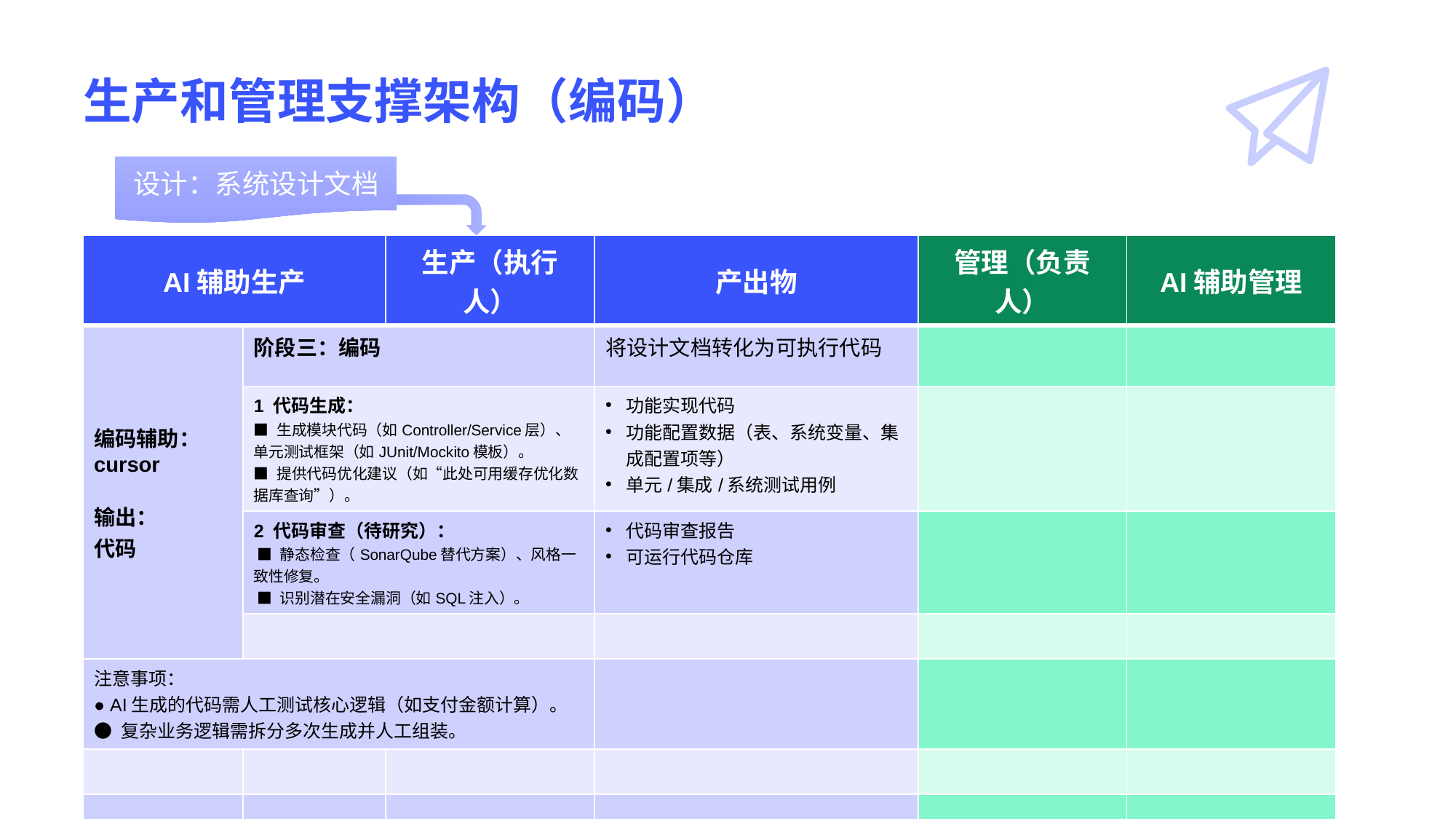

# 生产和管理支撑架构（编码）
设计：系统设计文档

| AI辅助生产 |  | 生产（执行人） | 产出物 | 管理（负责人） | AI辅助管理 |
| --- | --- | --- | --- | --- | --- |
| 编码辅助： cursor 输出： 代码 | 阶段三：编码 |  | 将设计文档转化为可执行代码 |  |  |
|  | 1 代码生成： ■ 生成模块代码（如Controller/Service层）、单元测试框架（如JUnit/Mockito模板）。 ■ 提供代码优化建议（如“此处可用缓存优化数据库查询”）。 |  | 功能实现代码 功能配置数据（表、系统变量、集成配置项等） 单元/集成/系统测试用例 |  |  |
|  | 2 代码审查（待研究）： ■ 静态检查（SonarQube替代方案）、风格一致性修复。 ■ 识别潜在安全漏洞（如SQL注入）。 |  | 代码审查报告 可运行代码仓库 |  |  |
|  |  |  |  |  |  |
| 注意事项： ● AI生成的代码需人工测试核心逻辑（如支付金额计算）。 ● 复杂业务逻辑需拆分多次生成并人工组装。 |  |  |  |  |  |
|  |  |  |  |  |  |
|  |  |  |  |  |  |